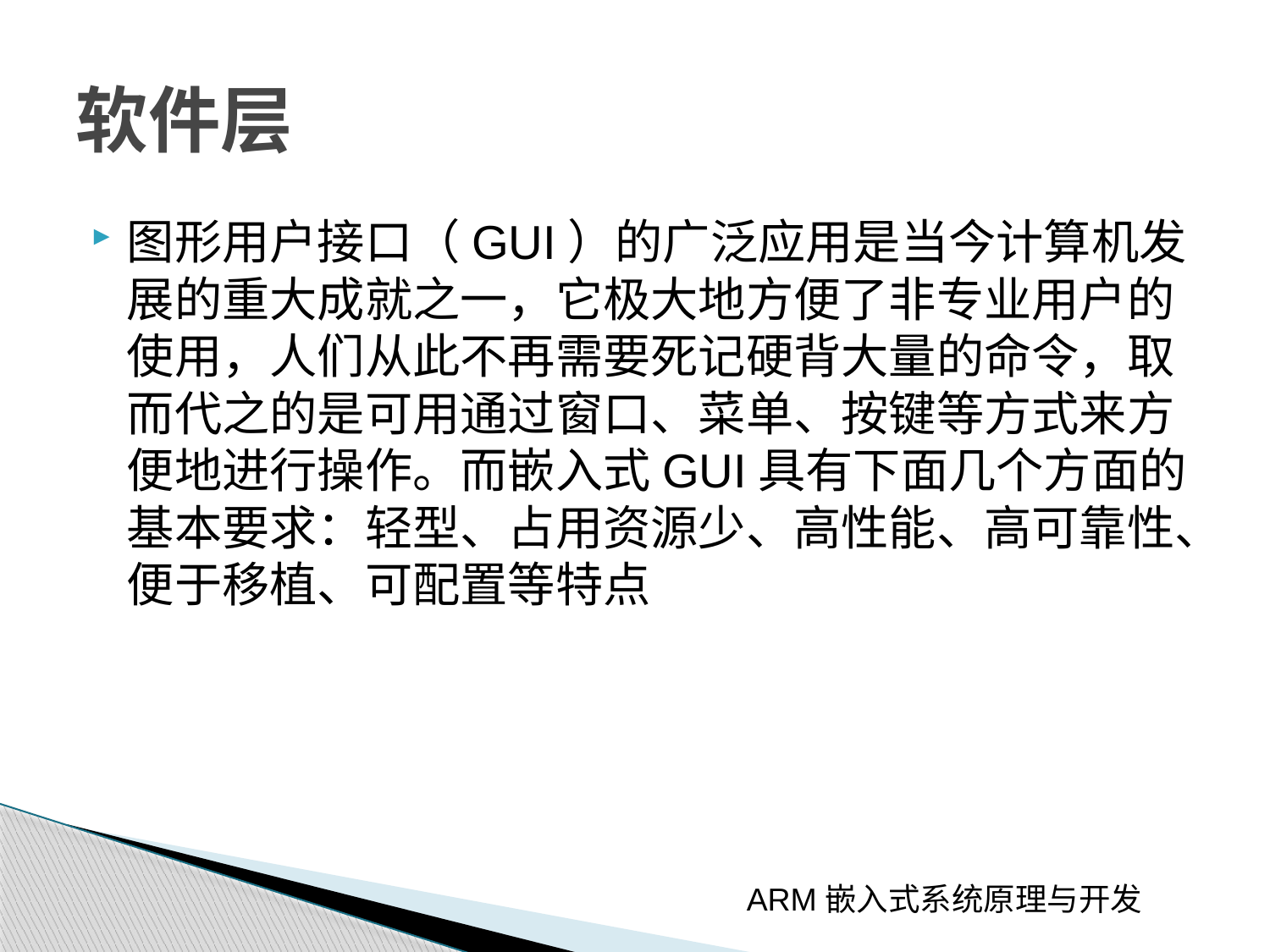

# 软件层
图形用户接口（GUI）的广泛应用是当今计算机发展的重大成就之一，它极大地方便了非专业用户的使用，人们从此不再需要死记硬背大量的命令，取而代之的是可用通过窗口、菜单、按键等方式来方便地进行操作。而嵌入式GUI具有下面几个方面的基本要求：轻型、占用资源少、高性能、高可靠性、便于移植、可配置等特点
ARM嵌入式系统原理与开发